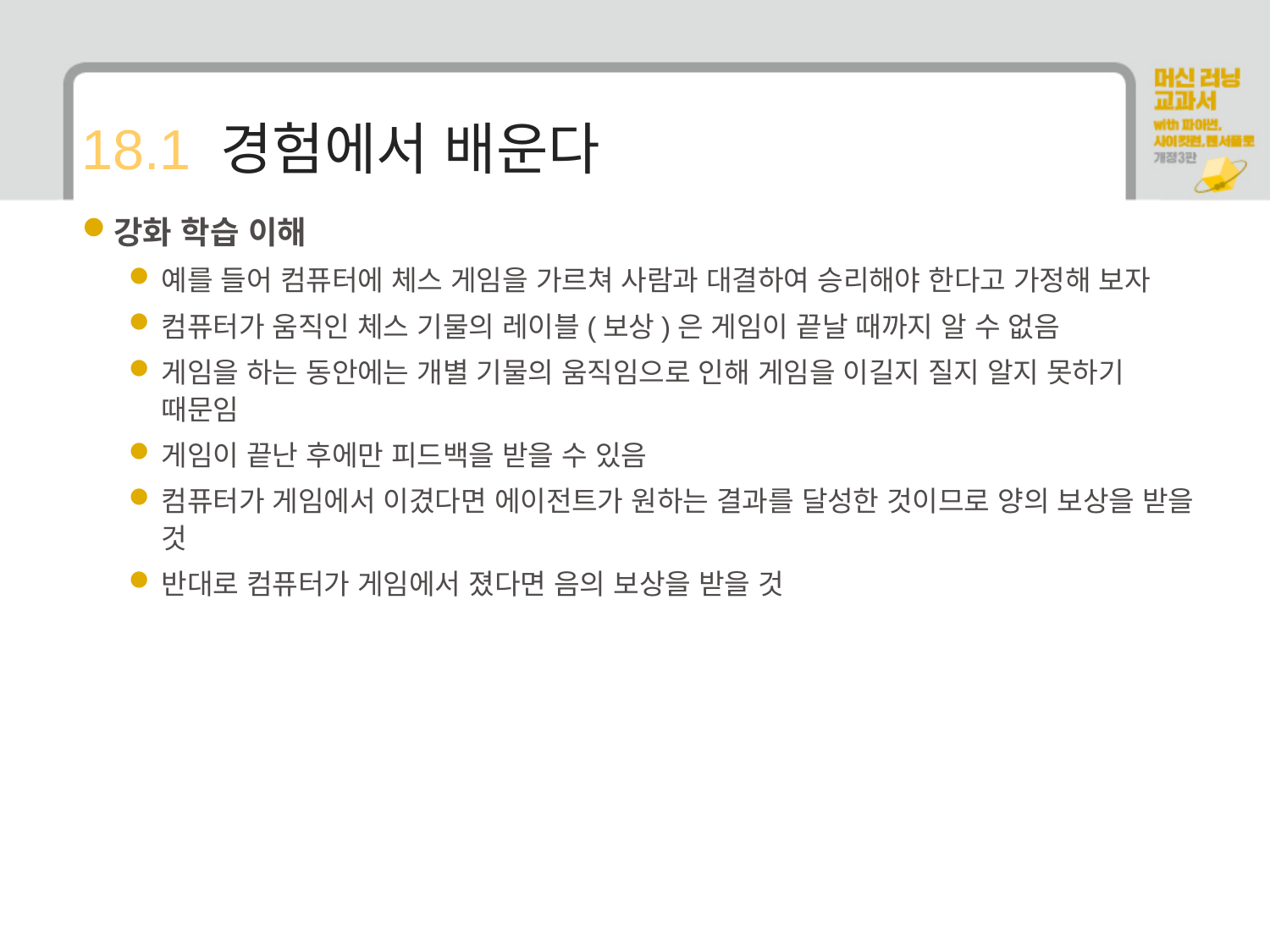

# 18.1 경험에서 배운다
강화 학습 이해
예를 들어 컴퓨터에 체스 게임을 가르쳐 사람과 대결하여 승리해야 한다고 가정해 보자
컴퓨터가 움직인 체스 기물의 레이블(보상)은 게임이 끝날 때까지 알 수 없음
게임을 하는 동안에는 개별 기물의 움직임으로 인해 게임을 이길지 질지 알지 못하기 때문임
게임이 끝난 후에만 피드백을 받을 수 있음
컴퓨터가 게임에서 이겼다면 에이전트가 원하는 결과를 달성한 것이므로 양의 보상을 받을 것
반대로 컴퓨터가 게임에서 졌다면 음의 보상을 받을 것